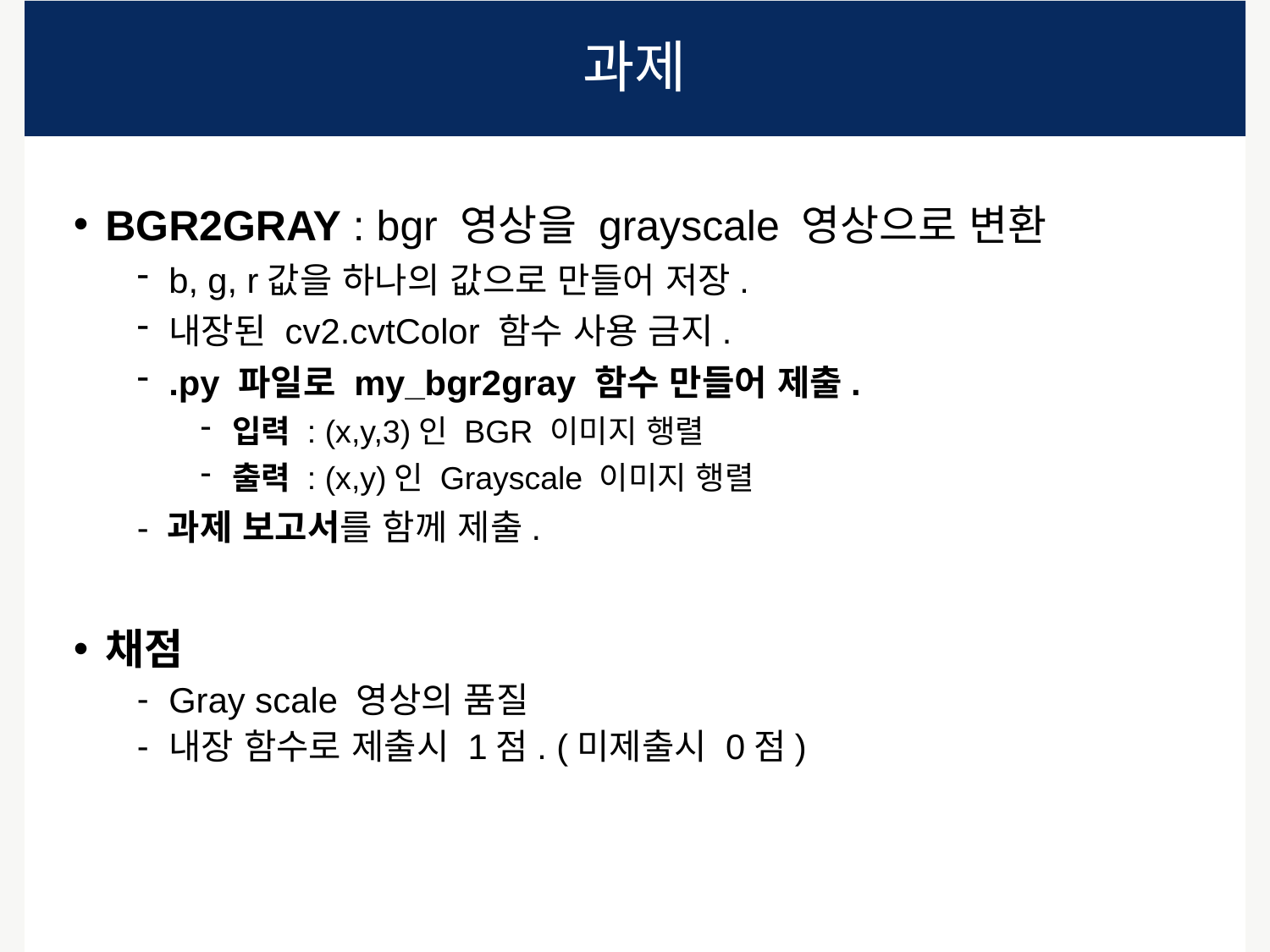

# 과제
BGR2GRAY : bgr 영상을 grayscale 영상으로 변환
b, g, r값을 하나의 값으로 만들어 저장.
내장된 cv2.cvtColor 함수 사용 금지.
.py 파일로 my_bgr2gray 함수 만들어 제출.
입력 : (x,y,3)인 BGR 이미지 행렬
출력 : (x,y)인 Grayscale 이미지 행렬
- 과제 보고서를 함께 제출.

채점
Gray scale 영상의 품질
내장 함수로 제출시 1점. (미제출시 0점)